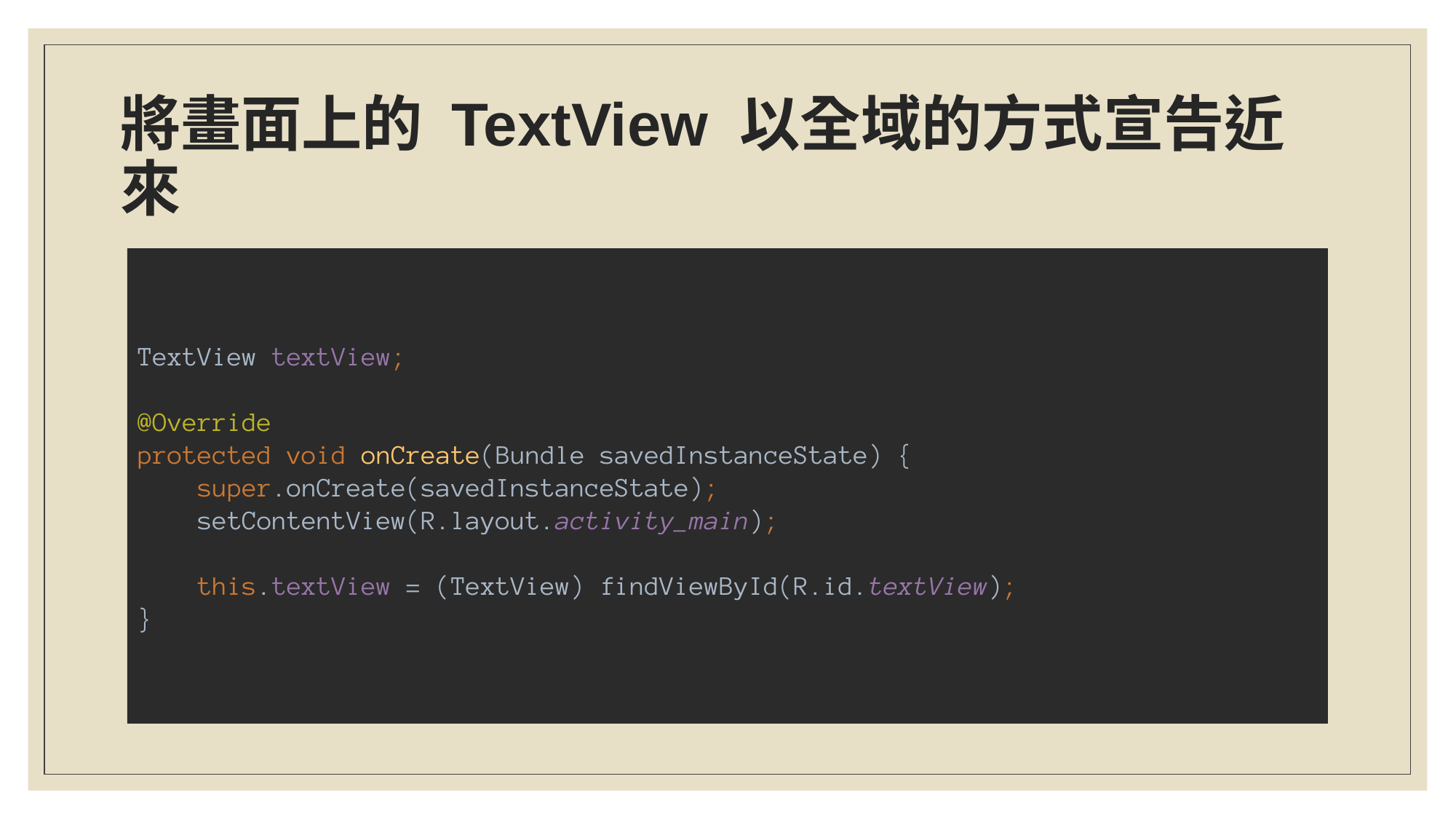

# 將畫面上的 TextView 以全域的方式宣告近來
TextView textView;
@Override
protected void onCreate(Bundle savedInstanceState) {
    super.onCreate(savedInstanceState);
    setContentView(R.layout.activity_main);
    this.textView = (TextView) findViewById(R.id.textView);
}